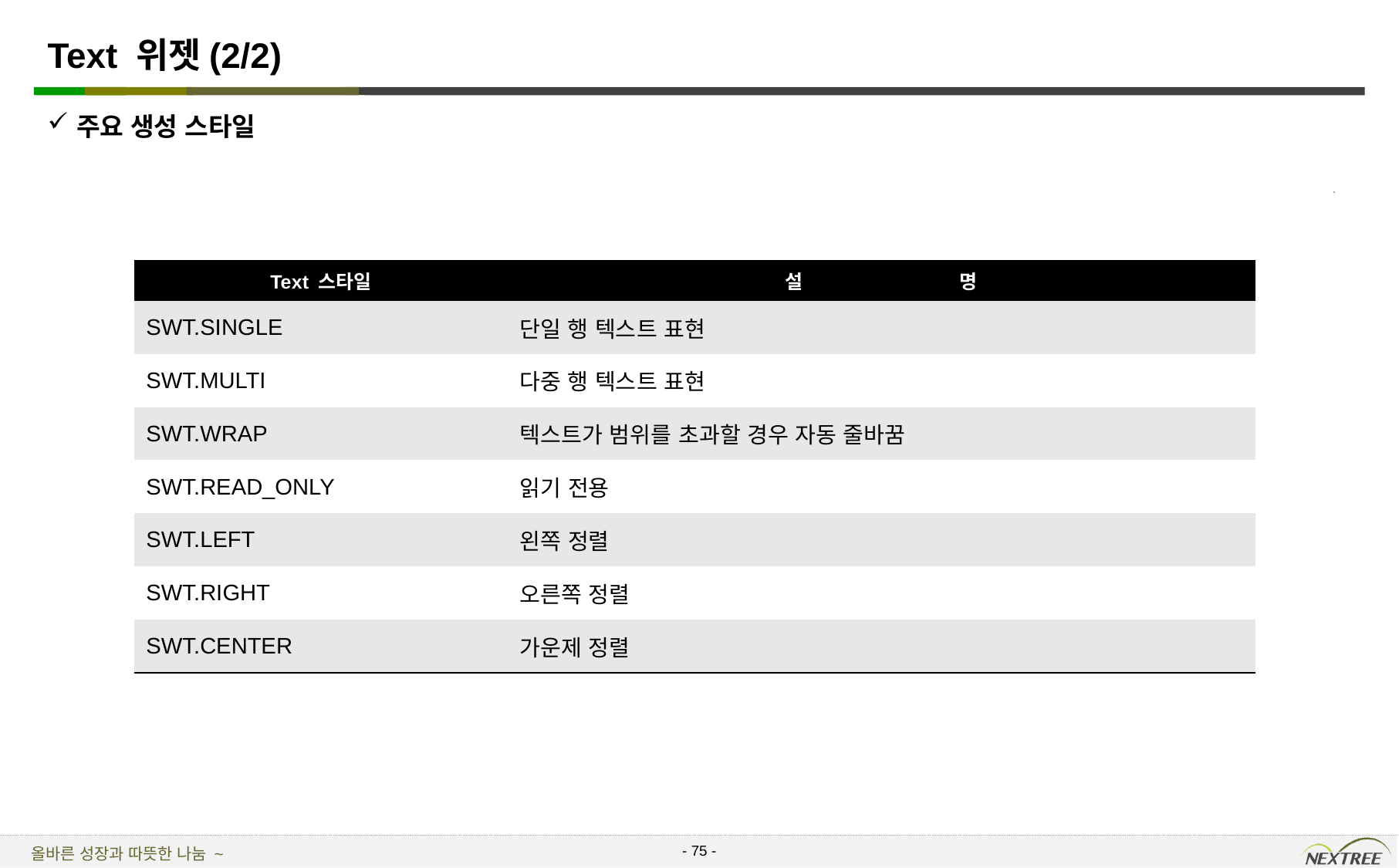

# Text 위젯(2/2)
주요 생성 스타일
| Text 스타일 | 설 명 |
| --- | --- |
| SWT.SINGLE | 단일 행 텍스트 표현 |
| SWT.MULTI | 다중 행 텍스트 표현 |
| SWT.WRAP | 텍스트가 범위를 초과할 경우 자동 줄바꿈 |
| SWT.READ\_ONLY | 읽기 전용 |
| SWT.LEFT | 왼쪽 정렬 |
| SWT.RIGHT | 오른쪽 정렬 |
| SWT.CENTER | 가운제 정렬 |